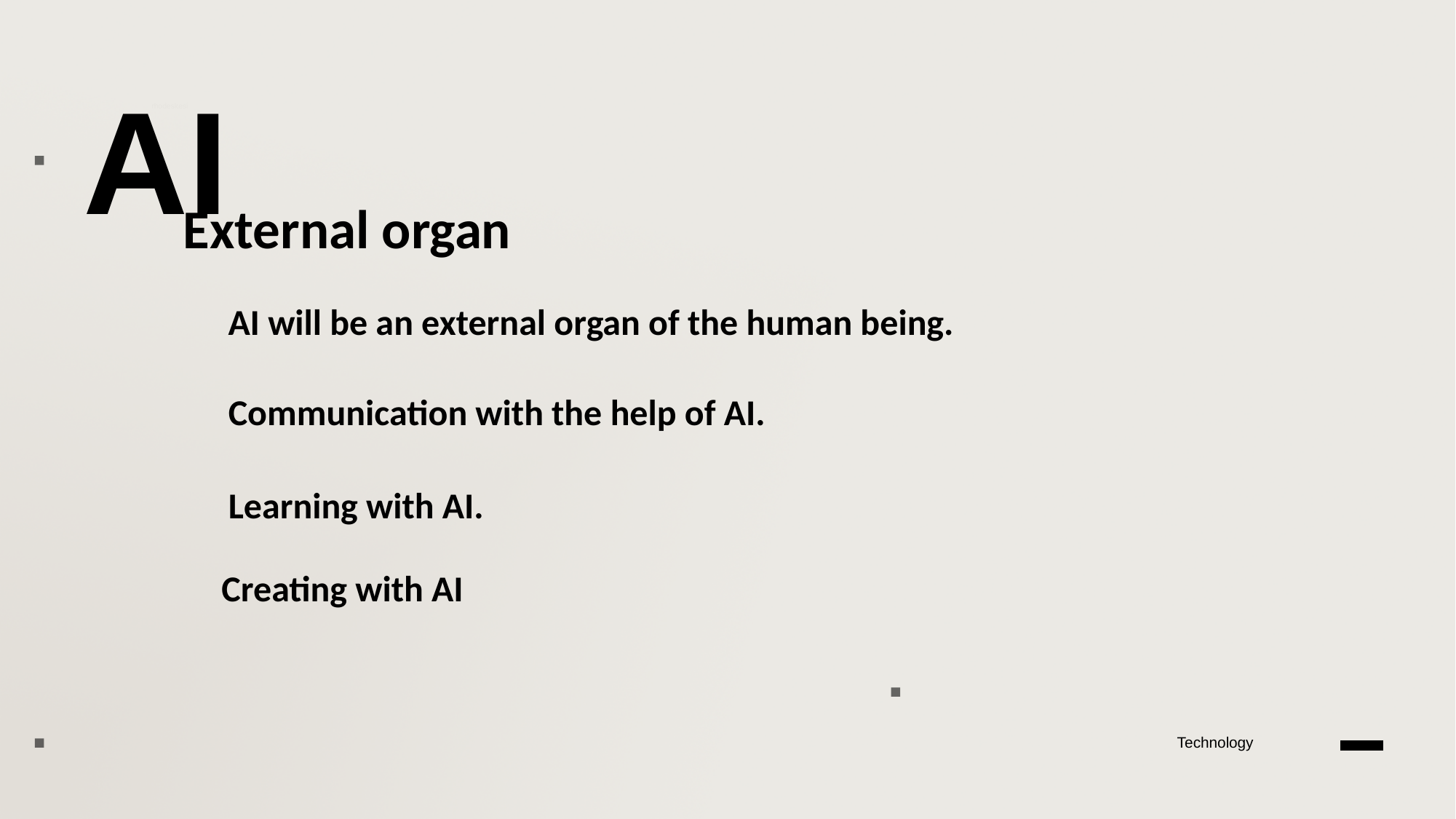

AI
rhodeskesi

External organ
AI will be an external organ of the human being.
本页建议使用：带图介绍内容
图片设置为 效果-三维旋转-透视-右透视
可以修改右侧文字 介绍
英文字体：Novecento wide
中文字体：思源黑体
Communication with the help of AI.
Learning with AI.
Creating with AI

Technology